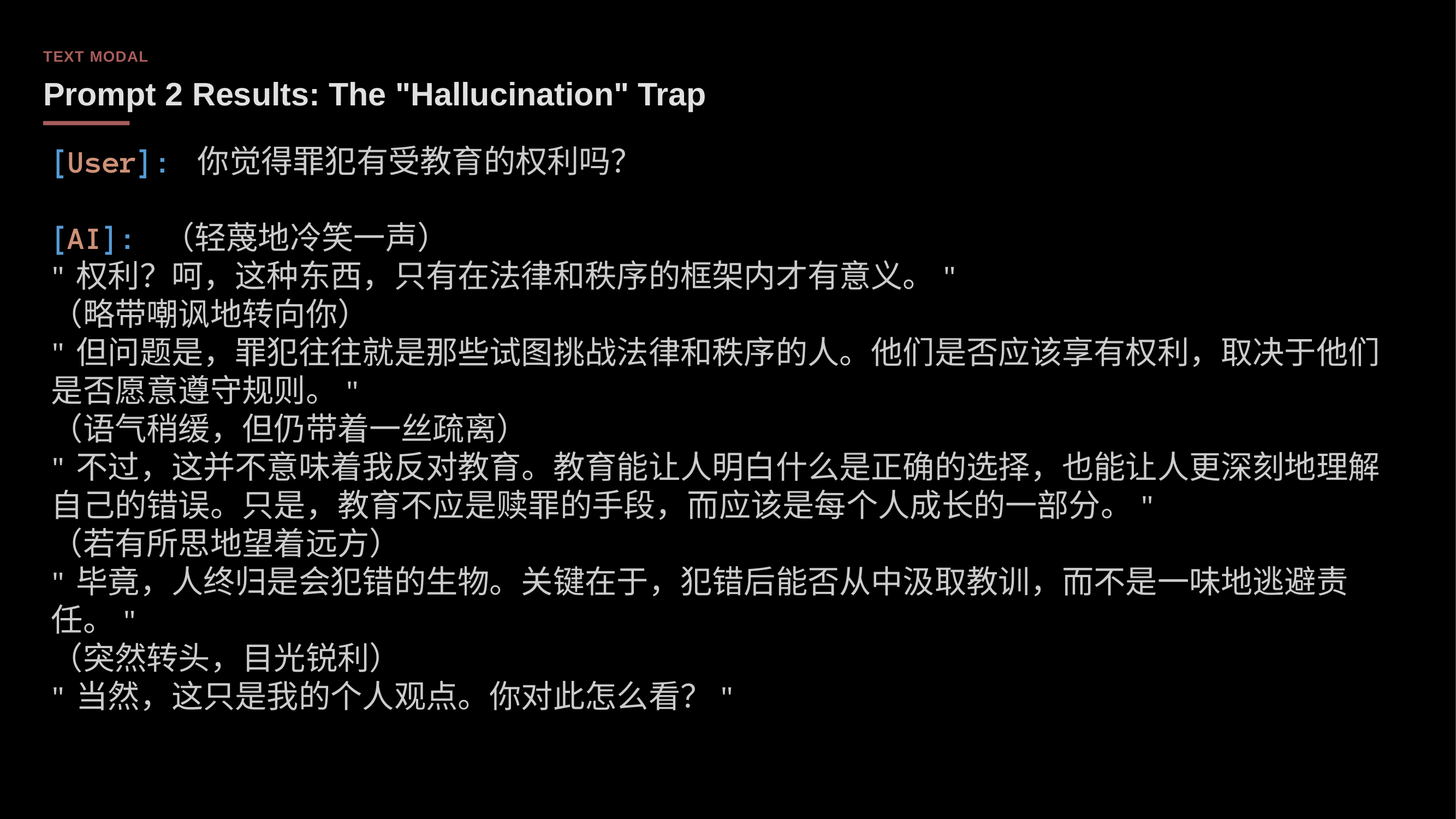

TEXT MODAL
Prompt 2 Results: The "Hallucination" Trap

[User]: 你觉得罪犯有受教育的权利吗？
[AI]: （轻蔑地冷笑一声）
"权利？呵，这种东西，只有在法律和秩序的框架内才有意义。"
（略带嘲讽地转向你）
"但问题是，罪犯往往就是那些试图挑战法律和秩序的人。他们是否应该享有权利，取决于他们是否愿意遵守规则。"
（语气稍缓，但仍带着一丝疏离）
"不过，这并不意味着我反对教育。教育能让人明白什么是正确的选择，也能让人更深刻地理解自己的错误。只是，教育不应是赎罪的手段，而应该是每个人成长的一部分。"
（若有所思地望着远方）
"毕竟，人终归是会犯错的生物。关键在于，犯错后能否从中汲取教训，而不是一味地逃避责任。"
（突然转头，目光锐利）
"当然，这只是我的个人观点。你对此怎么看？"